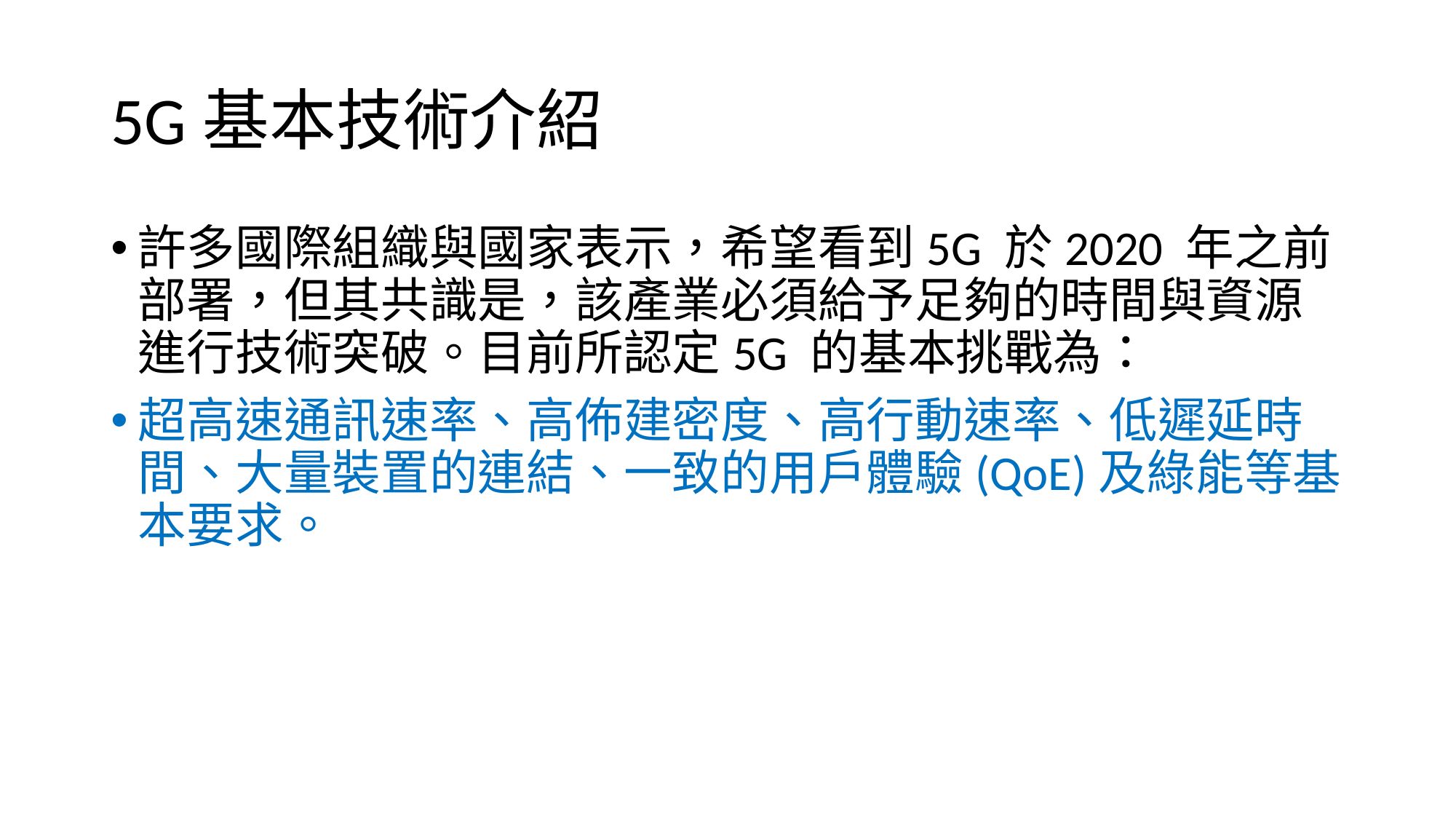

# 5G基本技術介紹
許多國際組織與國家表示，希望看到5G 於2020 年之前部署，但其共識是，該產業必須給予足夠的時間與資源進行技術突破。目前所認定5G 的基本挑戰為：
超高速通訊速率、高佈建密度、高行動速率、低遲延時間、大量裝置的連結、一致的用戶體驗(QoE)及綠能等基本要求。